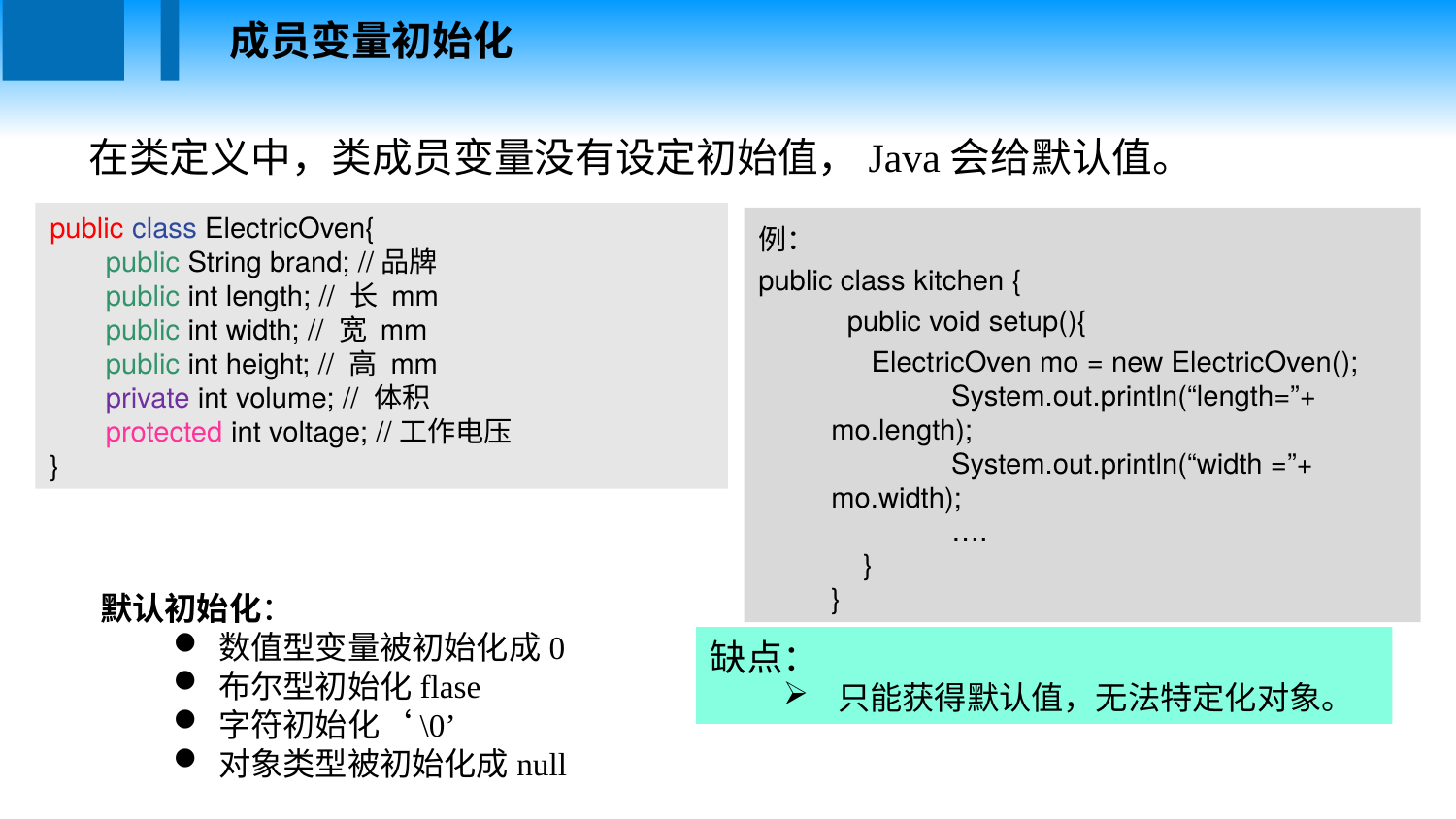

成员变量初始化
在类定义中，类成员变量没有设定初始值，Java会给默认值。
public class ElectricOven{
       public String brand; //品牌
       public int length; // 长 mm
       public int width; // 宽 mm
       public int height; // 高 mm
       private int volume; // 体积
       protected int voltage; //工作电压
}
例：
public class kitchen {
  public void setup(){
     ElectricOven mo = new ElectricOven();
               System.out.println(“length=”+ mo.length);
               System.out.println(“width =”+ mo.width);
               ….
    }
}
默认初始化：
数值型变量被初始化成0
布尔型初始化flase
字符初始化‘\0’
对象类型被初始化成null
缺点：
只能获得默认值，无法特定化对象。